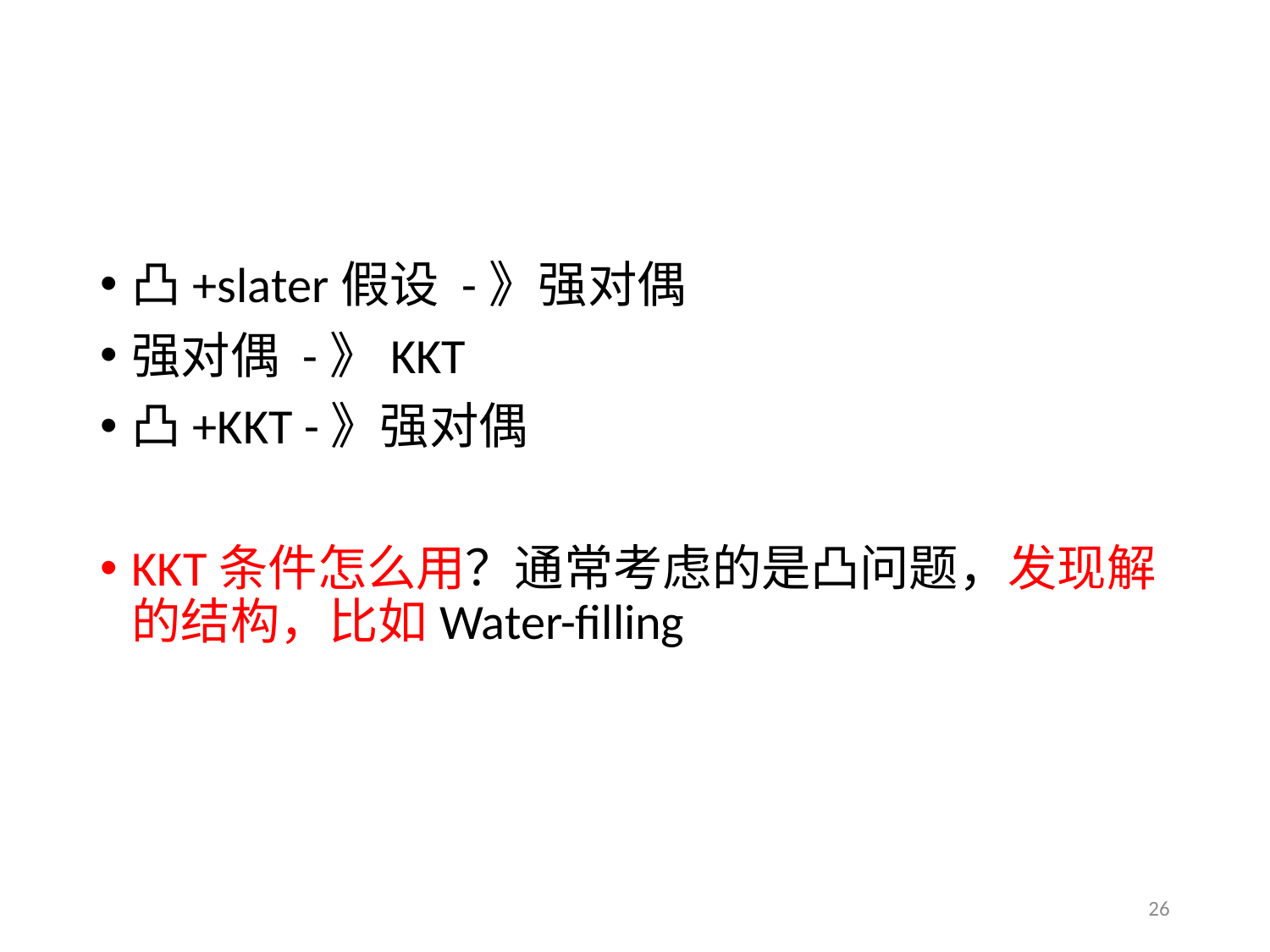

#
凸+slater假设 -》强对偶
强对偶 -》KKT
凸+KKT -》强对偶

KKT条件怎么用？通常考虑的是凸问题，发现解的结构，比如Water-filling

26